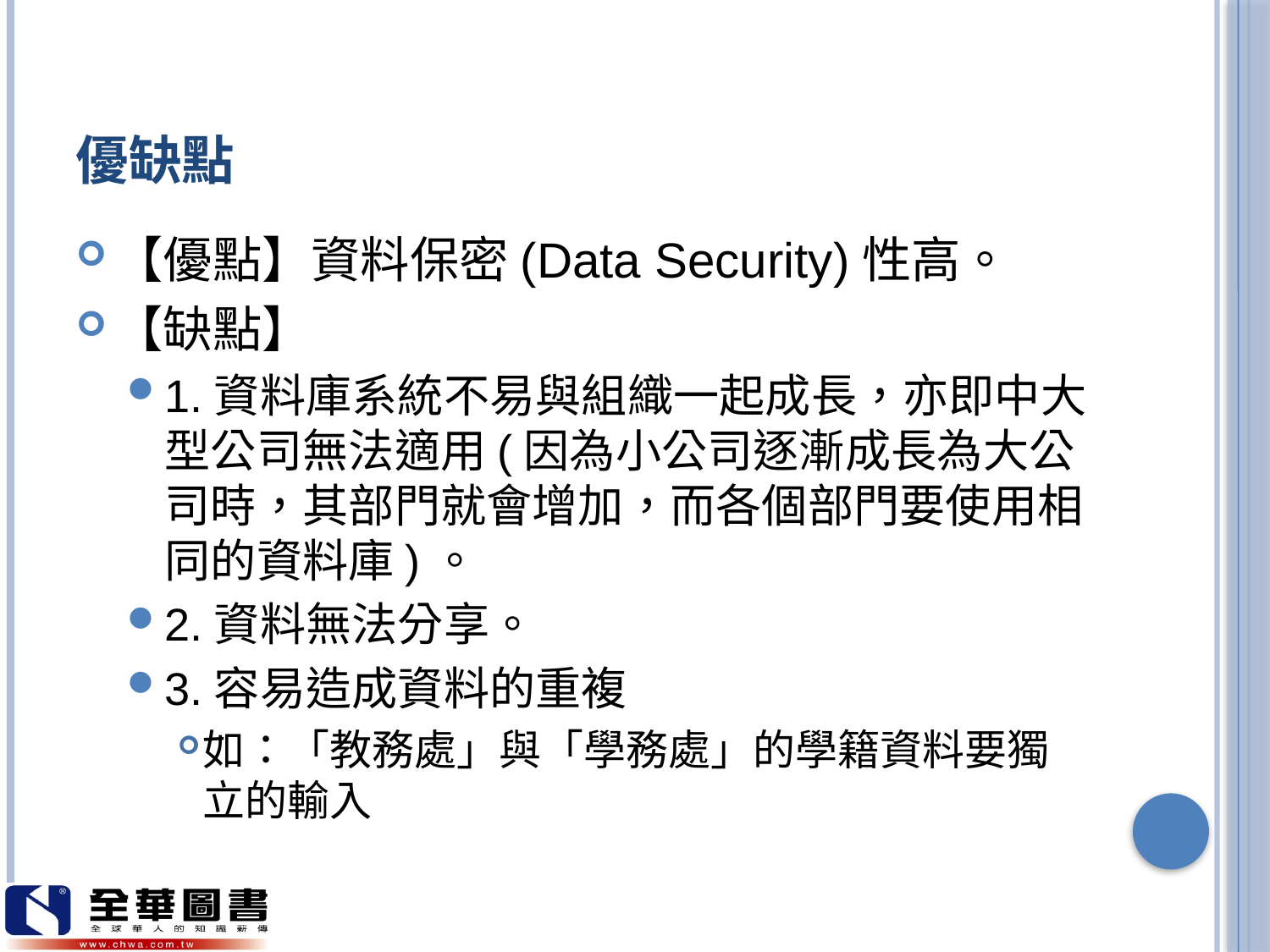

# 優缺點
【優點】資料保密(Data Security)性高。
【缺點】
1.資料庫系統不易與組織一起成長，亦即中大型公司無法適用(因為小公司逐漸成長為大公司時，其部門就會增加，而各個部門要使用相同的資料庫)。
2.資料無法分享。
3.容易造成資料的重複
如：「教務處」與「學務處」的學籍資料要獨立的輸入